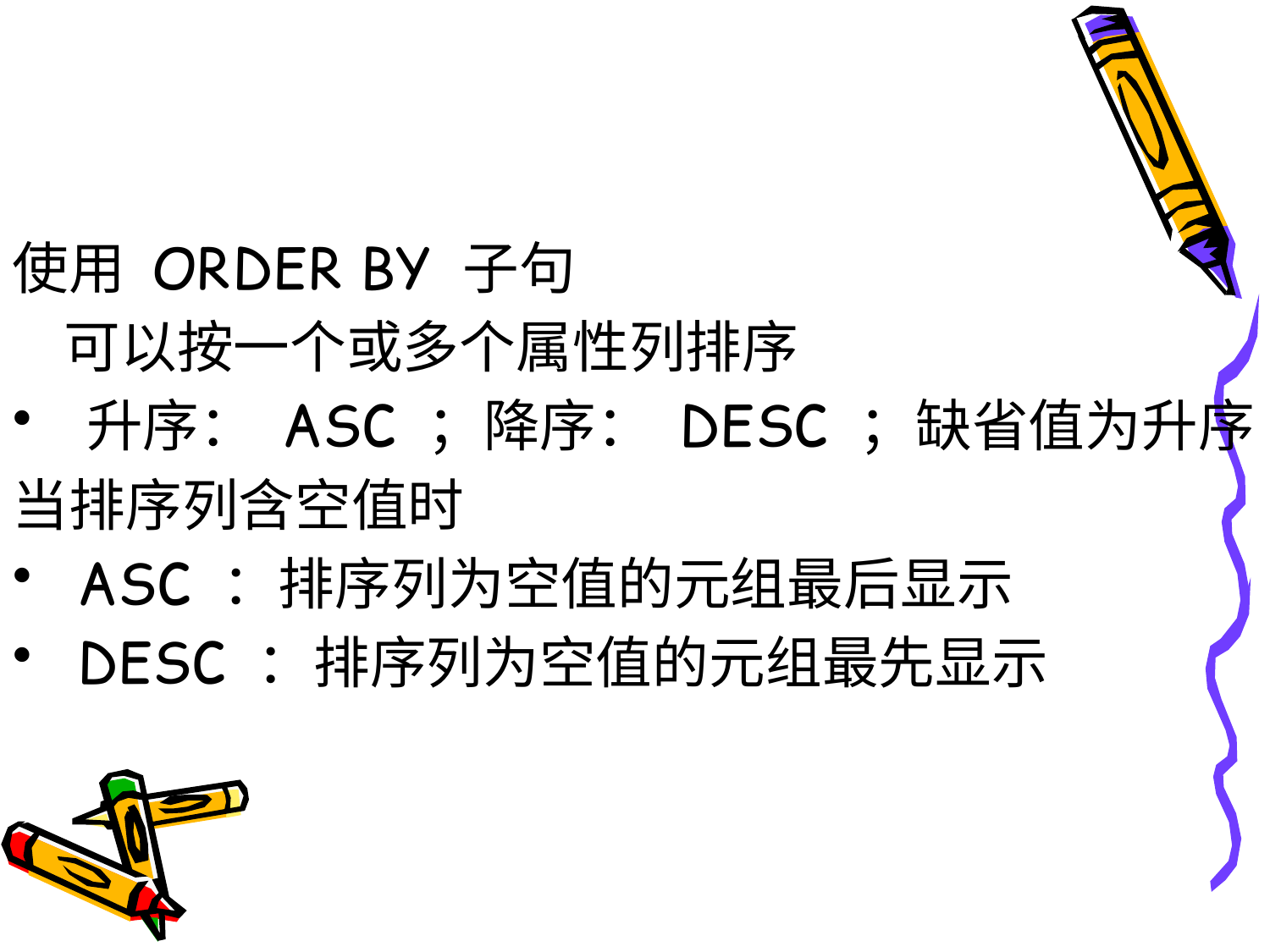

#
使用 ORDER BY 子句
   可以按一个或多个属性列排序
 升序： ASC ；降序： DESC ；缺省值为升序
当排序列含空值时
 ASC ：排序列为空值的元组最后显示
 DESC ：排序列为空值的元组最先显示